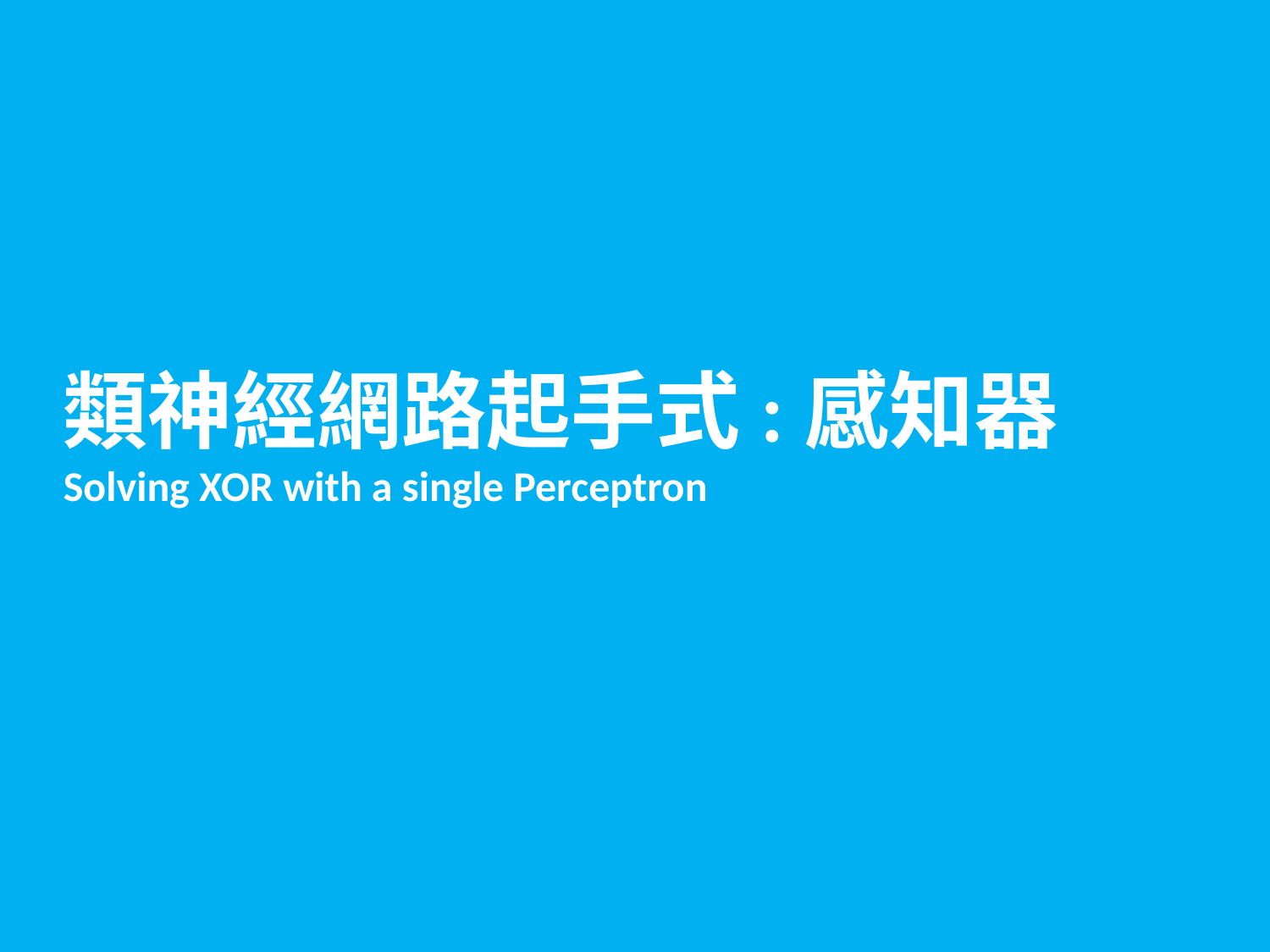

#

類神經網路起手式:感知器
Solving XOR with a single Perceptron